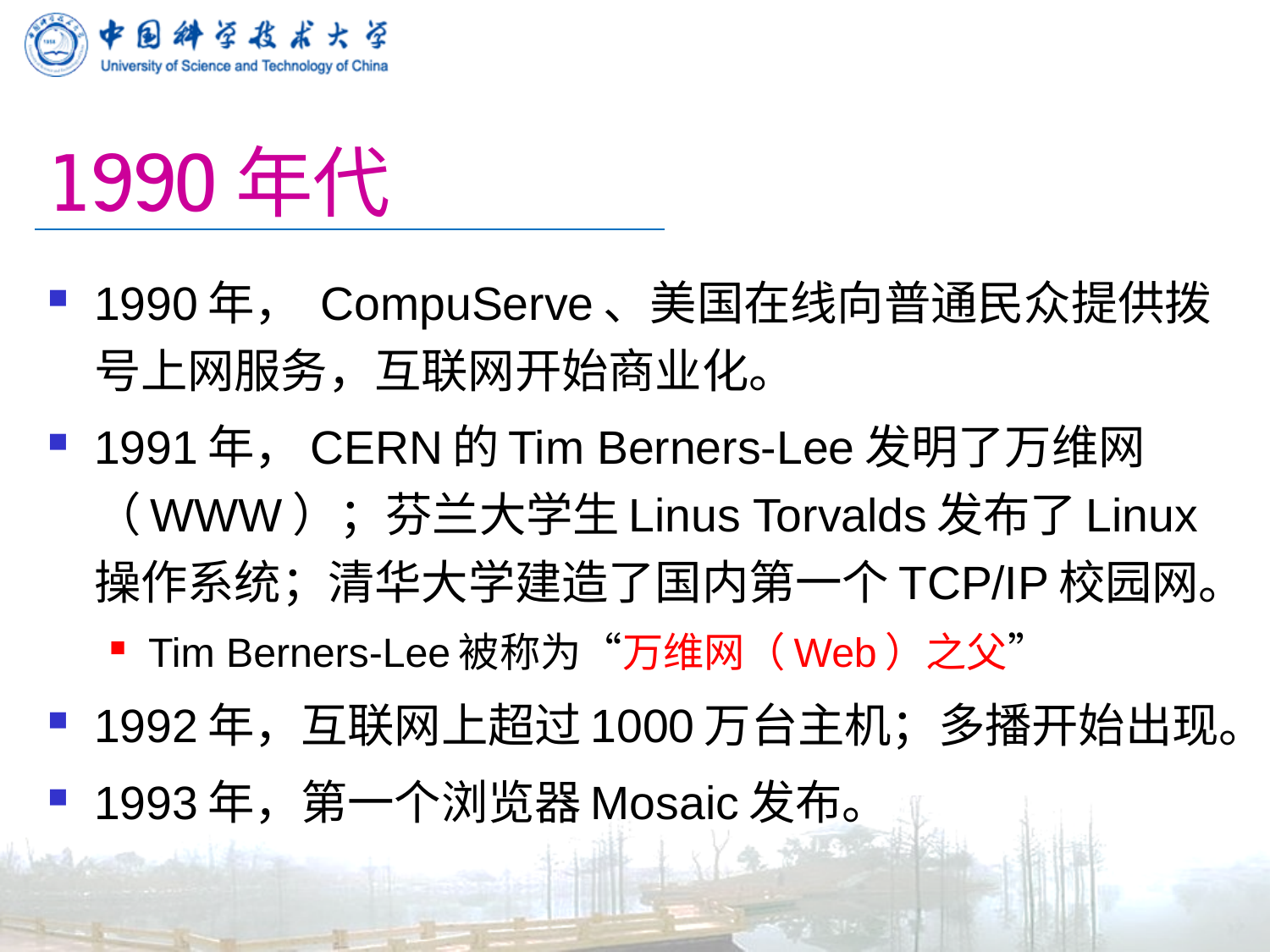

# 1990年代
1990年， CompuServe、美国在线向普通民众提供拨号上网服务，互联网开始商业化。
1991年，CERN的Tim Berners-Lee发明了万维网（WWW）；芬兰大学生Linus Torvalds发布了Linux操作系统；清华大学建造了国内第一个TCP/IP校园网。
Tim Berners-Lee被称为“万维网（Web）之父”
1992年，互联网上超过1000万台主机；多播开始出现。
1993年，第一个浏览器Mosaic发布。